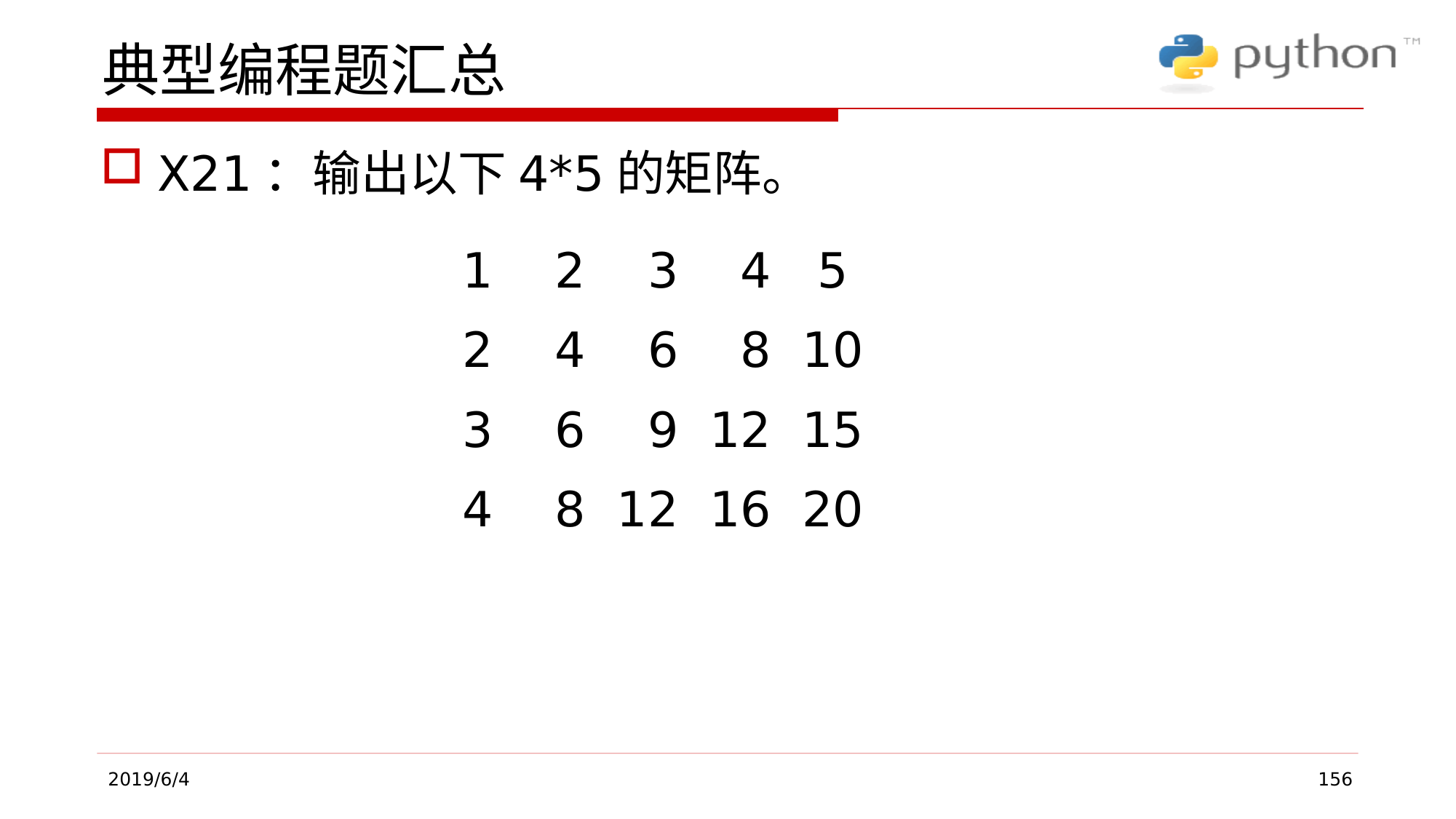

# 典型编程题汇总
X21：输出以下4*5的矩阵。
       1    2    3    4   5
       2    4    6    8  10
       3    6    9  12  15
       4    8  12  16  20
156
2019/6/4